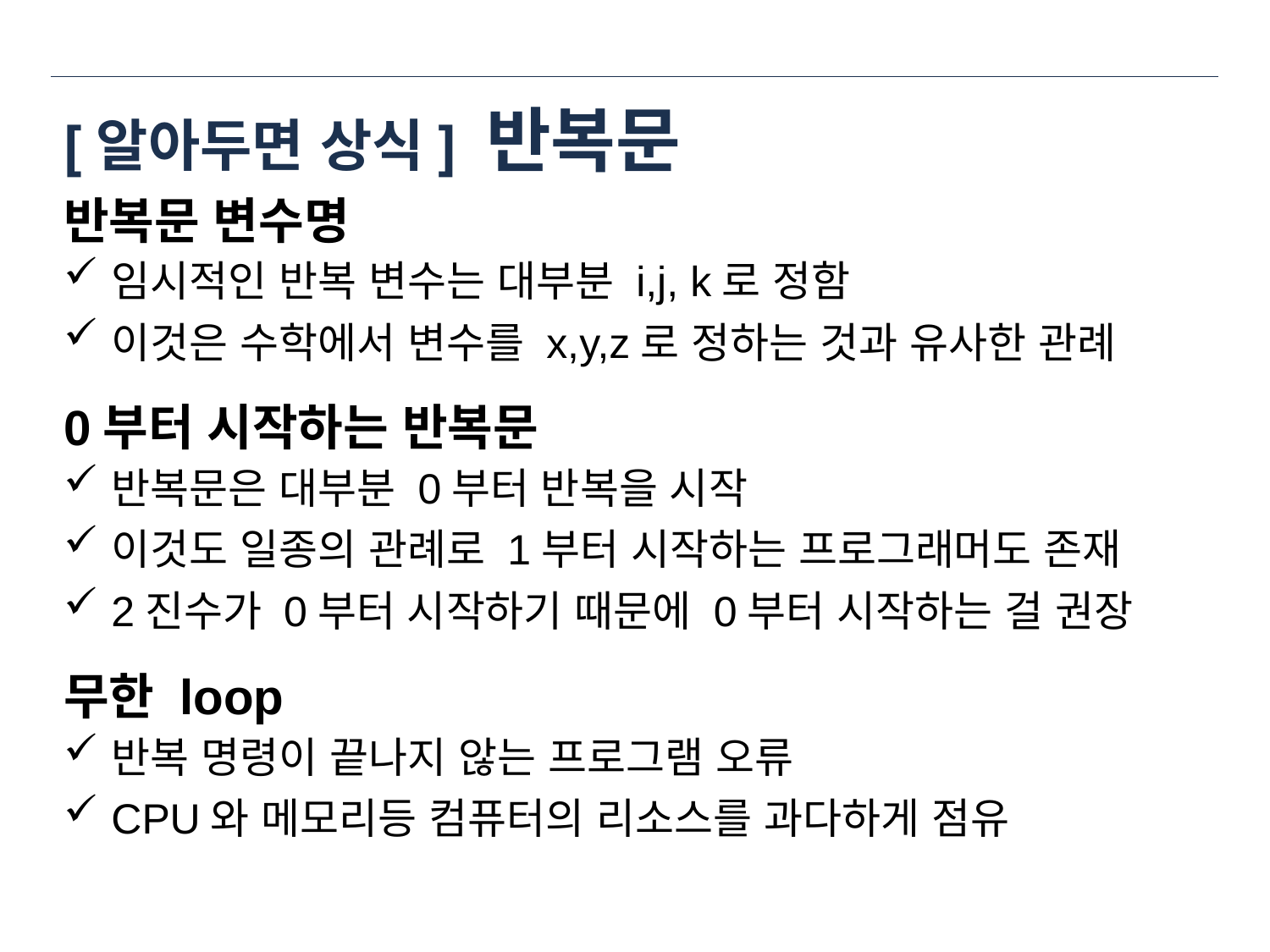

# [알아두면 상식] 반복문
반복문 변수명
임시적인 반복 변수는 대부분 i,j, k로 정함
이것은 수학에서 변수를 x,y,z로 정하는 것과 유사한 관례
0부터 시작하는 반복문
반복문은 대부분 0부터 반복을 시작
이것도 일종의 관례로 1부터 시작하는 프로그래머도 존재
2진수가 0부터 시작하기 때문에 0부터 시작하는 걸 권장
무한 loop
반복 명령이 끝나지 않는 프로그램 오류
CPU와 메모리등 컴퓨터의 리소스를 과다하게 점유